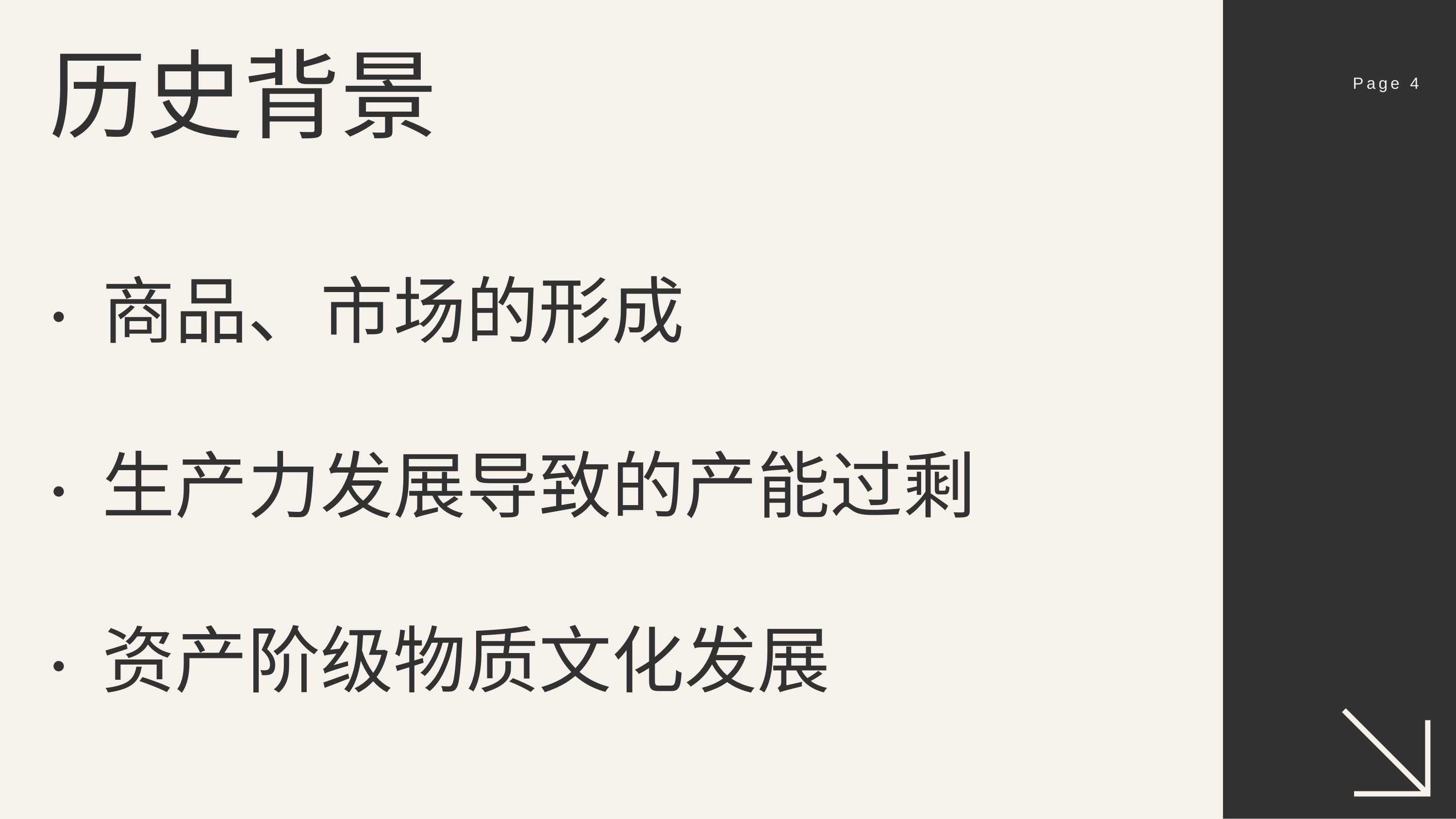

历史背景
Page 4
· 商品、市场的形成

· 生产力发展导致的产能过剩

· 资产阶级物质文化发展